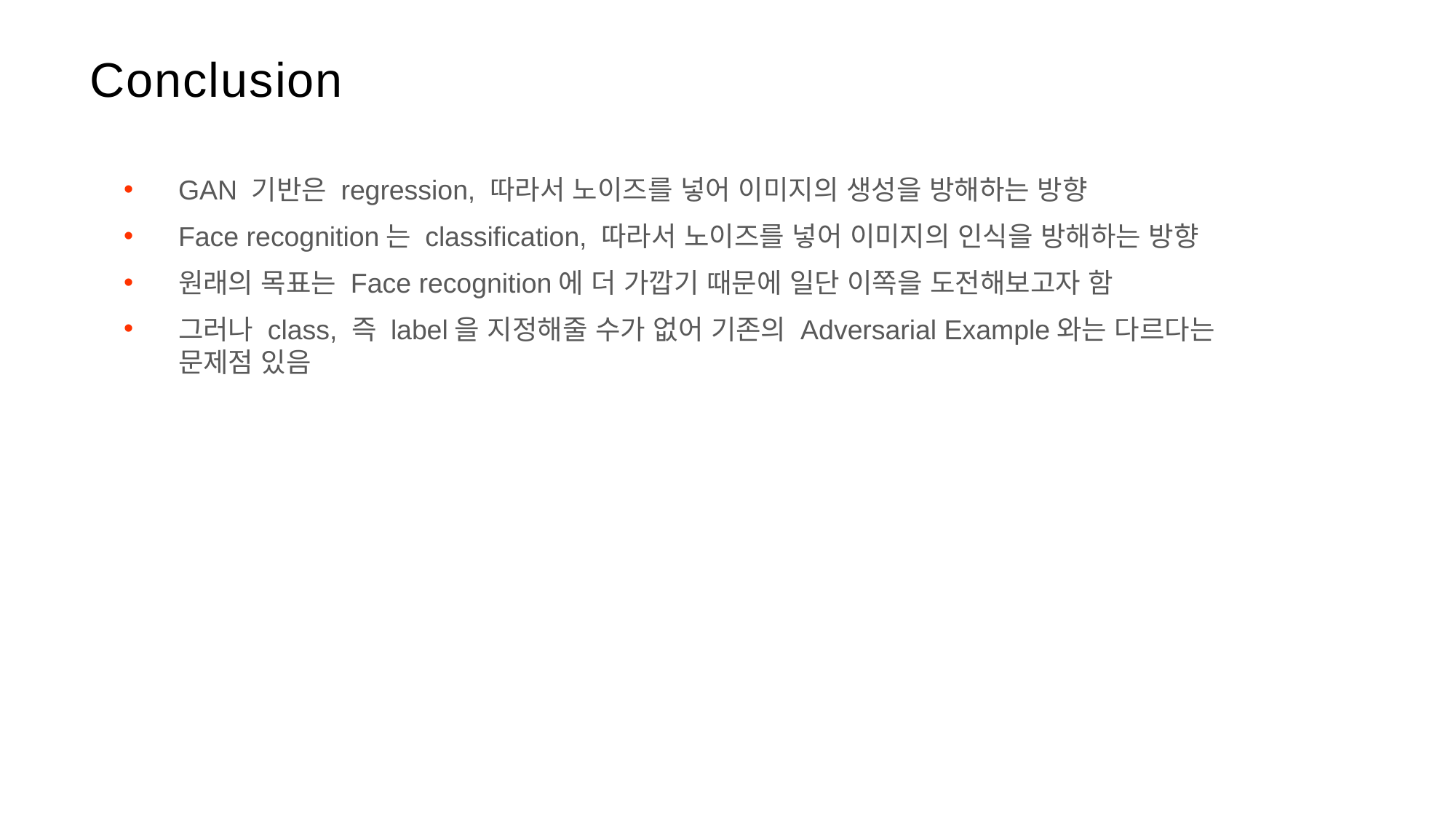

Conclusion
GAN 기반은 regression, 따라서 노이즈를 넣어 이미지의 생성을 방해하는 방향
Face recognition는 classification, 따라서 노이즈를 넣어 이미지의 인식을 방해하는 방향
원래의 목표는 Face recognition에 더 가깝기 때문에 일단 이쪽을 도전해보고자 함
그러나 class, 즉 label을 지정해줄 수가 없어 기존의 Adversarial Example와는 다르다는 문제점 있음